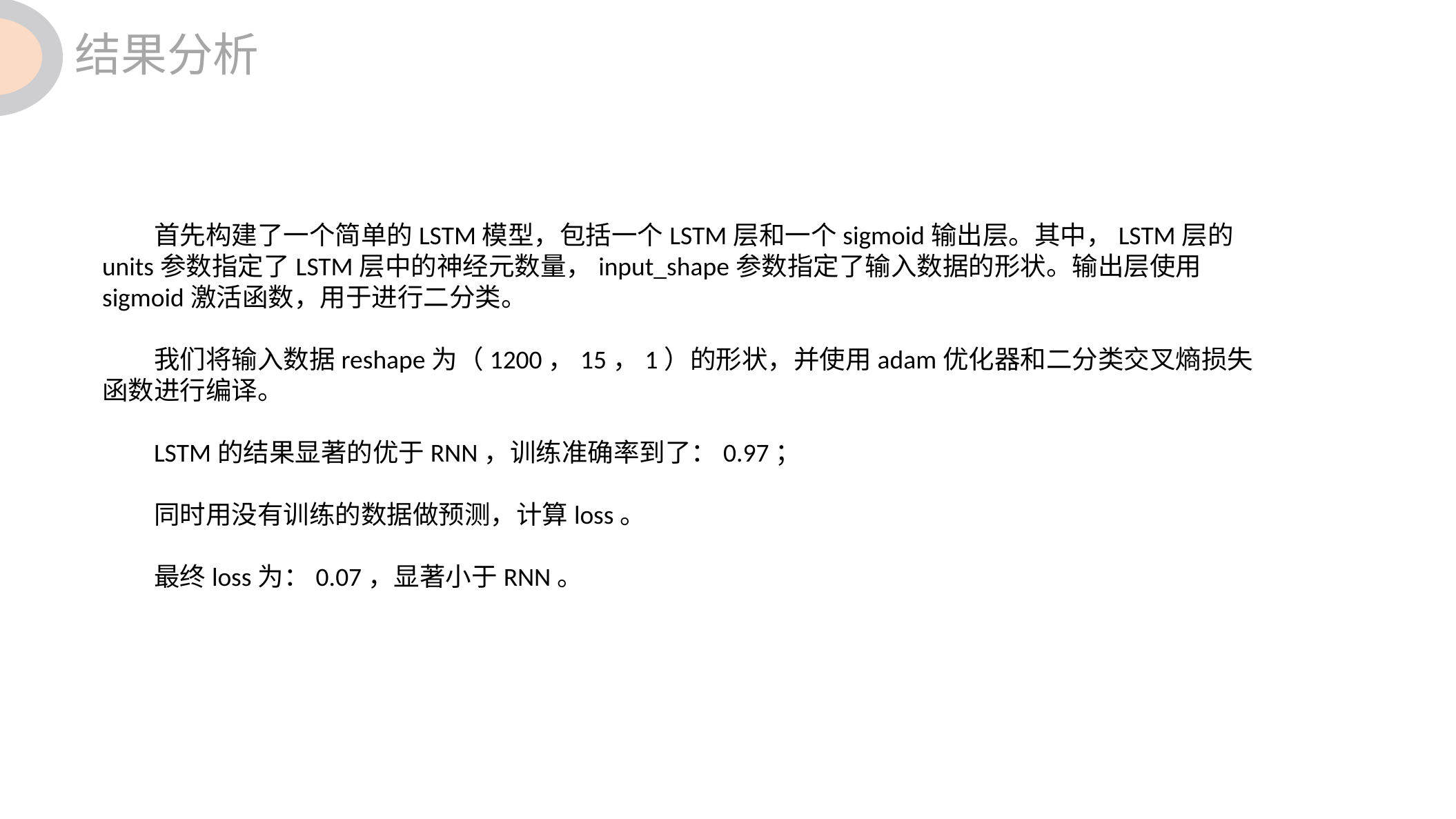

结果分析

首先构建了一个简单的LSTM模型，包括一个LSTM层和一个sigmoid输出层。其中，LSTM层的units参数指定了LSTM层中的神经元数量，input_shape参数指定了输入数据的形状。输出层使用sigmoid激活函数，用于进行二分类。

我们将输入数据reshape为（1200，15，1）的形状，并使用adam优化器和二分类交叉熵损失函数进行编译。

LSTM的结果显著的优于RNN，训练准确率到了：0.97；

同时用没有训练的数据做预测，计算loss。

最终loss为：0.07，显著小于RNN。